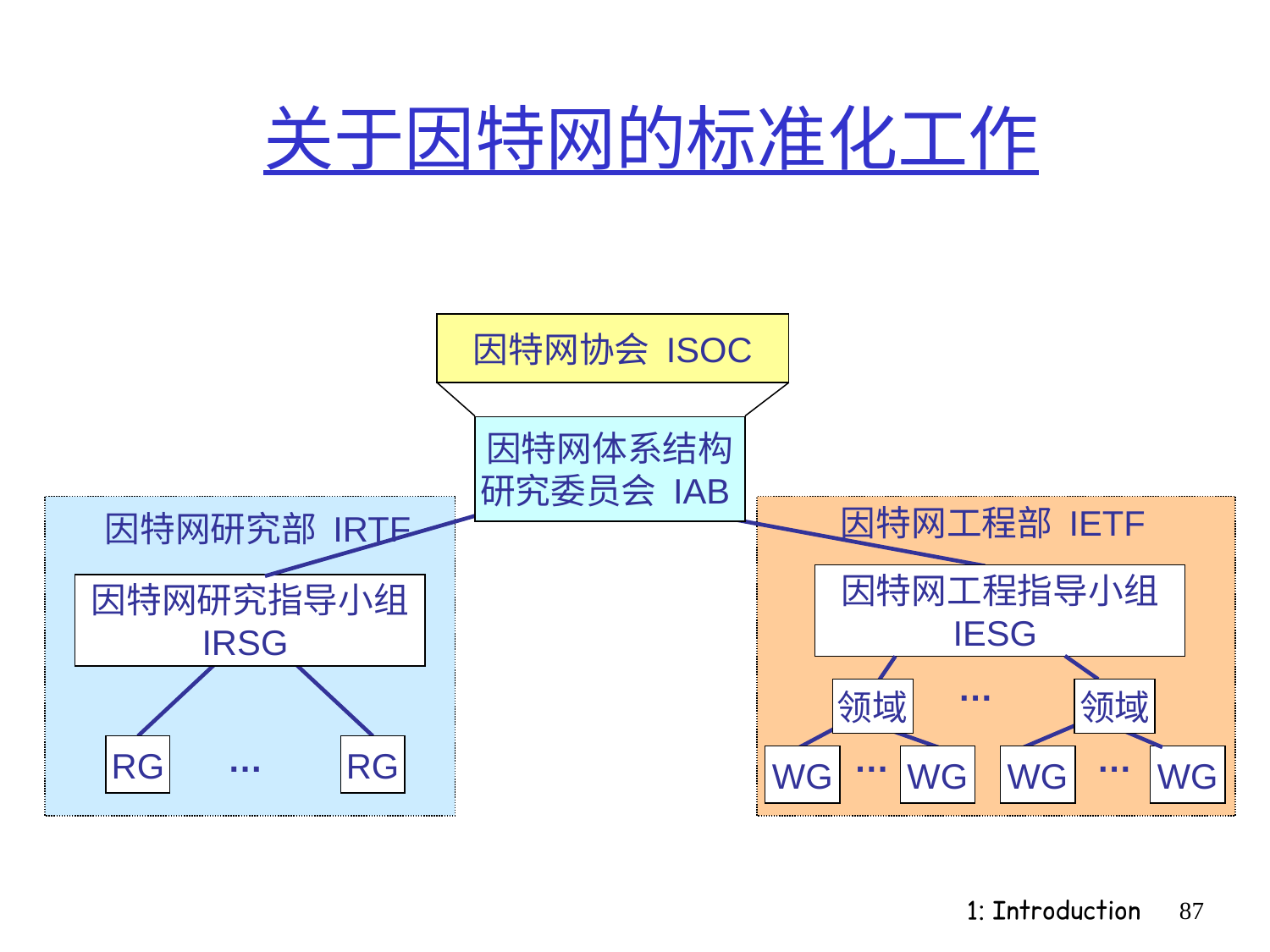

# 关于因特网的标准化工作
因特网协会 ISOC

因特网体系结构
研究委员会 IAB
因特网工程部 IETF

因特网研究部 IRTF

因特网工程指导小组
IESG
因特网研究指导小组
IRSG

…
领域
领域

…
…
…
RG
RG
WG
WG
WG
WG
1: Introduction
87